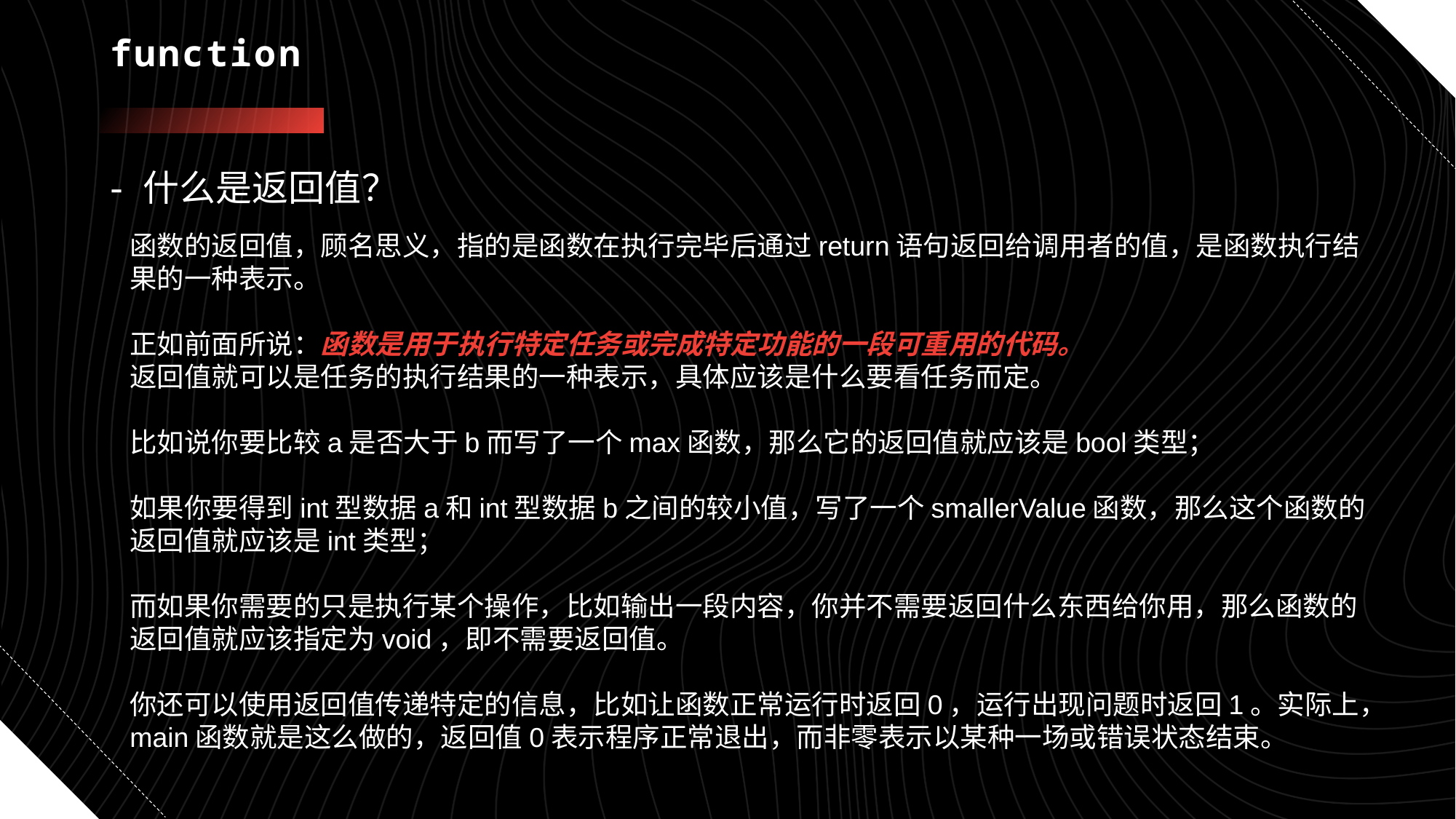

# function
- 什么是返回值？
函数的返回值，顾名思义，指的是函数在执行完毕后通过return语句返回给调用者的值，是函数执行结果的一种表示。

正如前面所说：函数是用于执行特定任务或完成特定功能的一段可重用的代码。
返回值就可以是任务的执行结果的一种表示，具体应该是什么要看任务而定。

比如说你要比较a是否大于b而写了一个max函数，那么它的返回值就应该是bool类型；

如果你要得到int型数据a和int型数据b之间的较小值，写了一个smallerValue函数，那么这个函数的返回值就应该是int类型；

而如果你需要的只是执行某个操作，比如输出一段内容，你并不需要返回什么东西给你用，那么函数的返回值就应该指定为void，即不需要返回值。

你还可以使用返回值传递特定的信息，比如让函数正常运行时返回0，运行出现问题时返回1。实际上，main函数就是这么做的，返回值0表示程序正常退出，而非零表示以某种一场或错误状态结束。